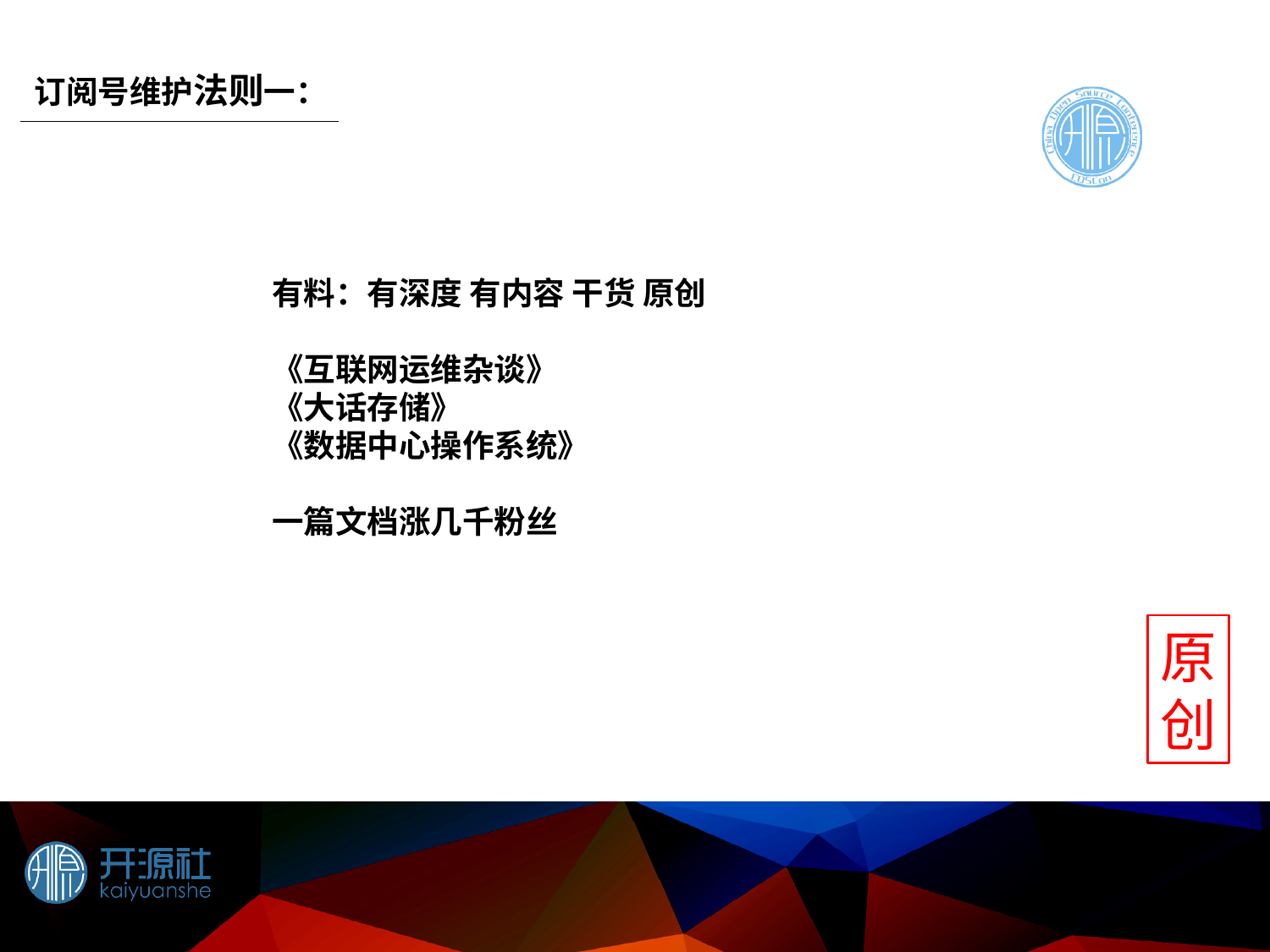

订阅号维护法则一：

有料：有深度 有内容 干货 原创

《互联网运维杂谈》
《大话存储》
《数据中心操作系统》

一篇文档涨几千粉丝

原
创